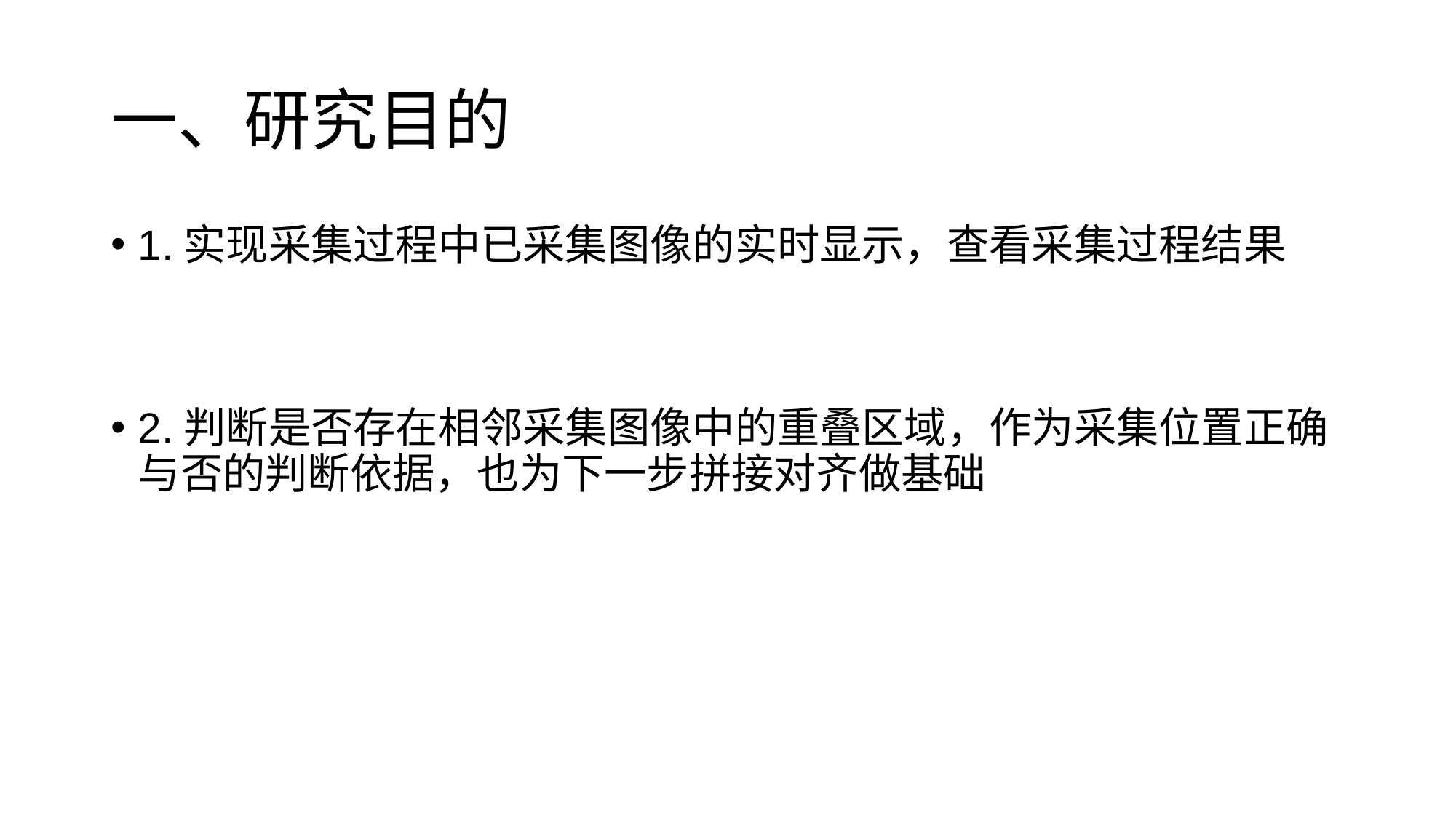

# 一、研究目的
1.实现采集过程中已采集图像的实时显示，查看采集过程结果

2.判断是否存在相邻采集图像中的重叠区域，作为采集位置正确与否的判断依据，也为下一步拼接对齐做基础